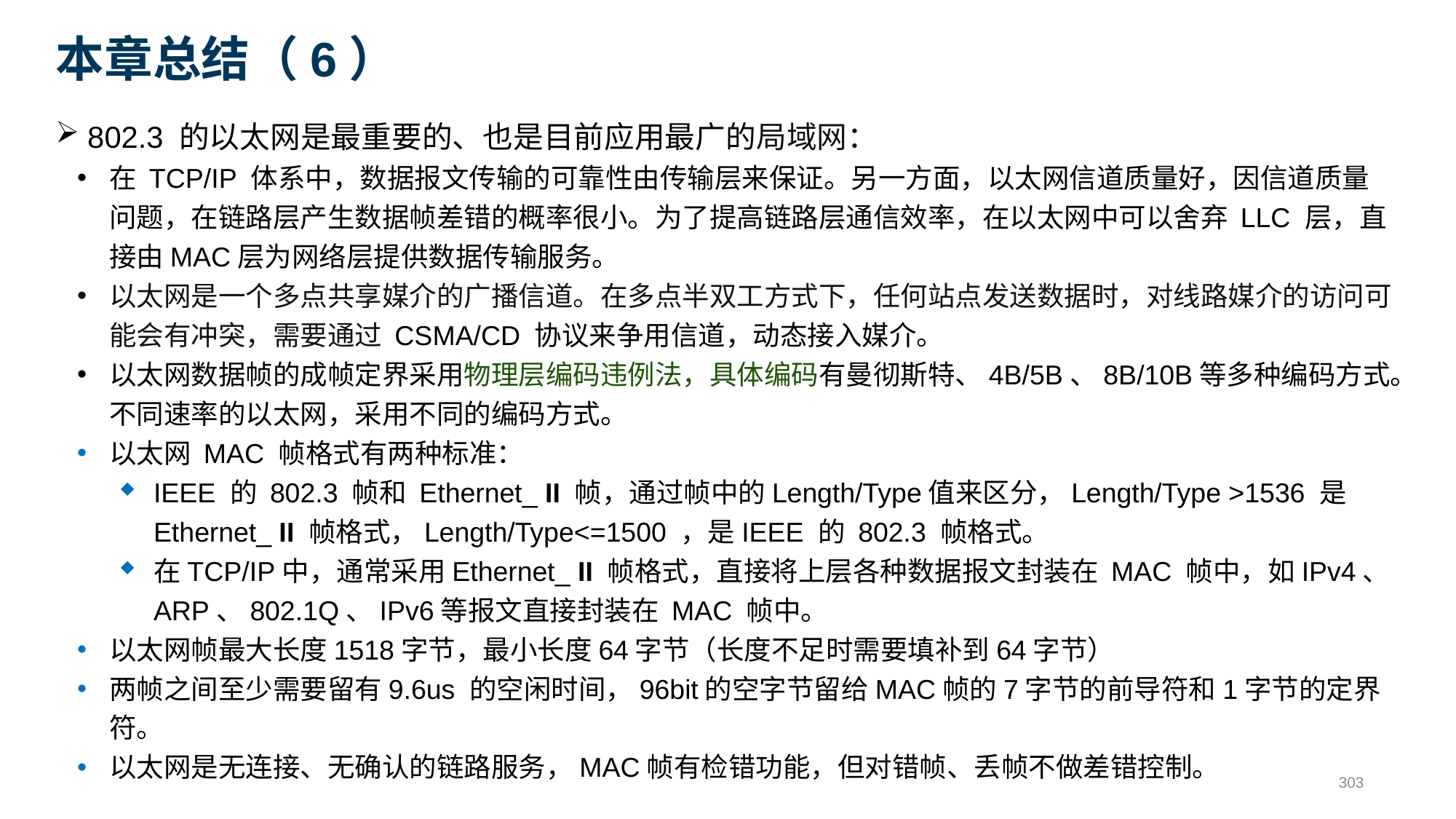

# 本章总结（6）
802.3 的以太网是最重要的、也是目前应用最广的局域网：
在 TCP/IP 体系中，数据报文传输的可靠性由传输层来保证。另一方面，以太网信道质量好，因信道质量问题，在链路层产生数据帧差错的概率很小。为了提高链路层通信效率，在以太网中可以舍弃 LLC 层，直接由MAC层为网络层提供数据传输服务。
以太网是一个多点共享媒介的广播信道。在多点半双工方式下，任何站点发送数据时，对线路媒介的访问可能会有冲突，需要通过 CSMA/CD 协议来争用信道，动态接入媒介。
以太网数据帧的成帧定界采用物理层编码违例法，具体编码有曼彻斯特、4B/5B、8B/10B等多种编码方式。不同速率的以太网，采用不同的编码方式。
以太网 MAC 帧格式有两种标准：
IEEE 的 802.3 帧和 Ethernet_ II 帧，通过帧中的Length/Type值来区分，Length/Type >1536 是Ethernet_ II 帧格式，Length/Type<=1500 ，是IEEE 的 802.3 帧格式。
在TCP/IP中，通常采用Ethernet_ II 帧格式，直接将上层各种数据报文封装在 MAC 帧中，如IPv4、ARP、802.1Q、IPv6等报文直接封装在 MAC 帧中。
以太网帧最大长度1518字节，最小长度64字节（长度不足时需要填补到64字节）
两帧之间至少需要留有9.6us 的空闲时间，96bit的空字节留给MAC帧的7字节的前导符和1字节的定界符。
以太网是无连接、无确认的链路服务，MAC帧有检错功能，但对错帧、丢帧不做差错控制。
303